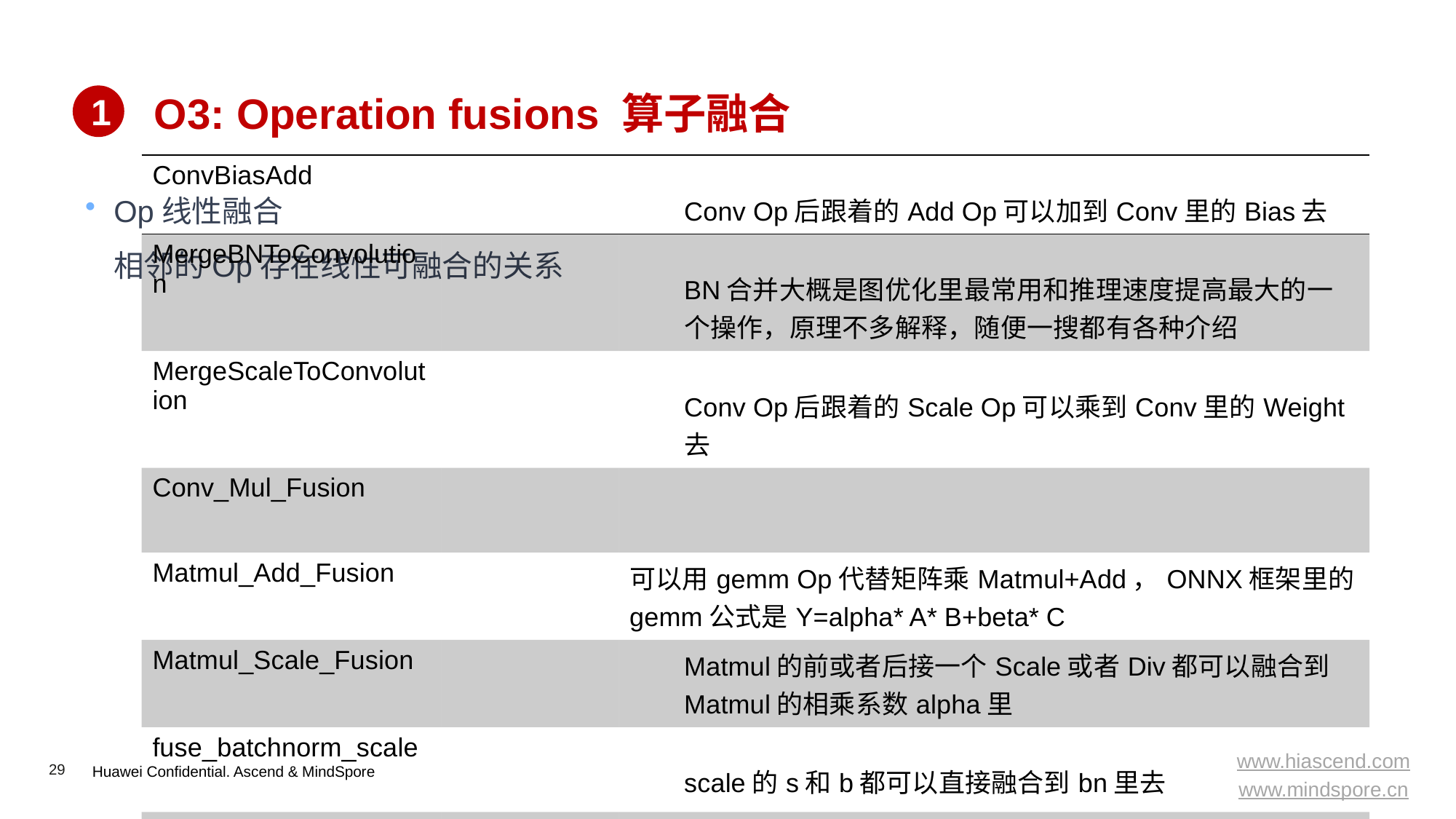

# O3: Operation fusions 算子融合
1
| ConvBiasAdd |  | Conv Op后跟着的Add Op可以加到Conv里的Bias去 |
| --- | --- | --- |
| MergeBNToConvolution |  | BN合并大概是图优化里最常用和推理速度提高最大的一个操作，原理不多解释，随便一搜都有各种介绍 |
| MergeScaleToConvolution |  | Conv Op后跟着的Scale Op可以乘到Conv里的Weight去 |
| Conv\_Mul\_Fusion |  |  |
| Matmul\_Add\_Fusion |  | 可以用gemm Op代替矩阵乘Matmul+Add，ONNX框架里的gemm公式是Y=alpha\* A\* B+beta\* C |
| Matmul\_Scale\_Fusion |  | Matmul的前或者后接一个Scale或者Div都可以融合到Matmul的相乘系数alpha里 |
| fuse\_batchnorm\_scale |  | scale的s和b都可以直接融合到bn里去 |
| fuse\_innerproduct\_batchnorm |  | bn层合并到全连接层。可以从两种角度看，一个是全连接层可以转成1x1 conv(这个会在下面Transformer里会介绍),bn层可以合并到conv里。另一个角度是bn层可以转换成一个scale层(这个也会在下面Transformer里介绍)，然后scale可以融合到全连接层的weight里 |
| fuse\_innerproduct\_add |  | 全连接层后的Add可以融合到全连接层的bias中 |
Op线性融合
相邻的Op存在线性可融合的关系